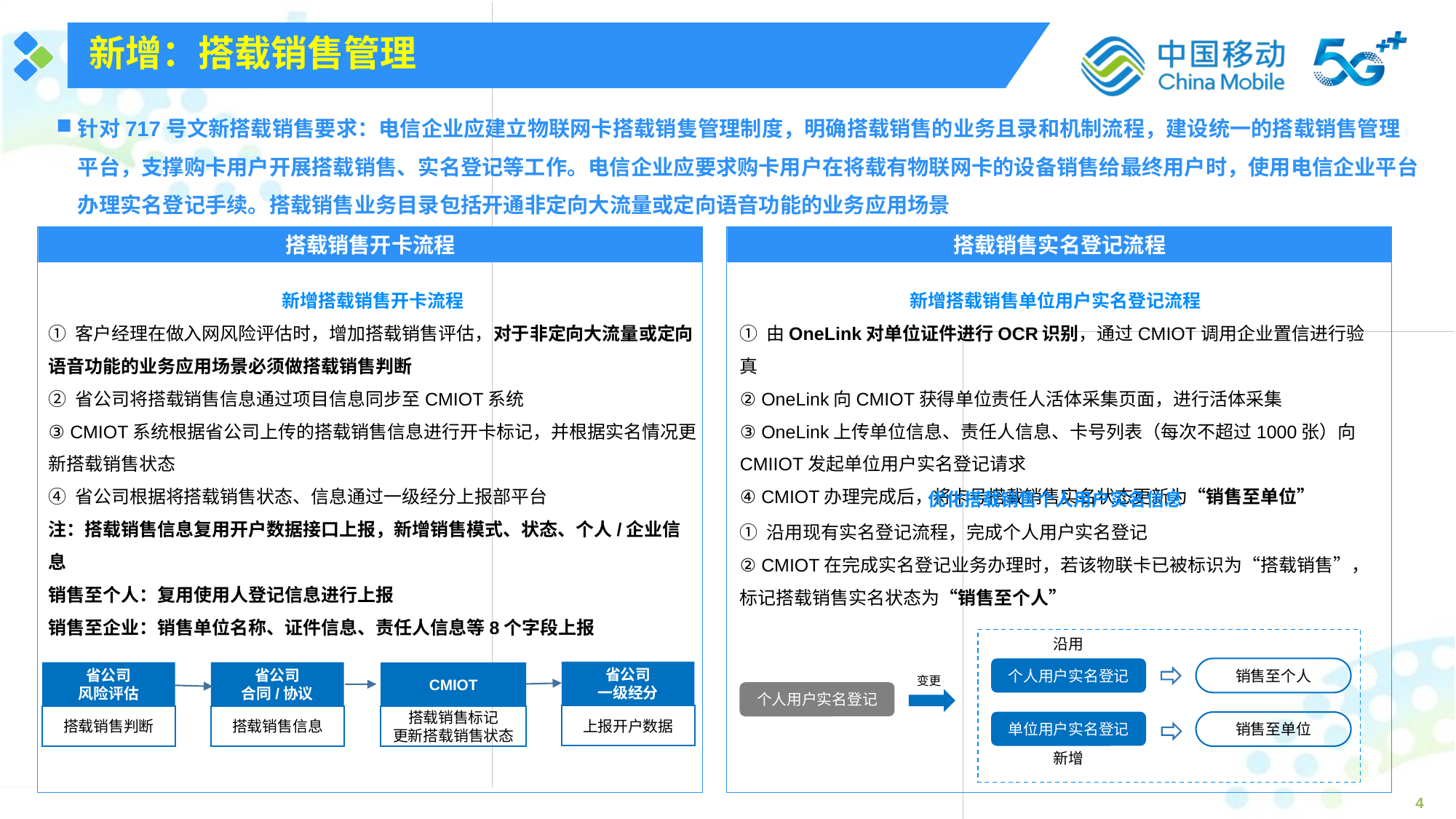

新增：搭载销售管理

针对717号文新搭载销售要求：电信企业应建立物联网卡搭载销隻管理制度，明确搭载销售的业务且录和机制流程，建设统一的搭载销售管理平台，支撑购卡用户开展搭载销售、实名登记等工作。电信企业应要求购卡用户在将载有物联网卡的设备销售给最终用户时，使用电信企业平台办理实名登记手续。搭载销售业务目录包括开通非定向大流量或定向语音功能的业务应用场景
h
搭载销售开卡流程
h
搭载销售实名登记流程
新增搭载销售开卡流程
① 客户经理在做入网风险评估时，增加搭载销售评估，对于非定向大流量或定向语音功能的业务应用场景必须做搭载销售判断
② 省公司将搭载销售信息通过项目信息同步至CMIOT系统
③ CMIOT系统根据省公司上传的搭载销售信息进行开卡标记，并根据实名情况更新搭载销售状态
④ 省公司根据将搭载销售状态、信息通过一级经分上报部平台
注：搭载销售信息复用开户数据接口上报，新增销售模式、状态、个人/企业信息
销售至个人：复用使用人登记信息进行上报
销售至企业：销售单位名称、证件信息、责任人信息等8个字段上报
新增搭载销售单位用户实名登记流程
① 由OneLink对单位证件进行OCR识别，通过CMIOT调用企业置信进行验真
② OneLink向CMIOT获得单位责任人活体采集页面，进行活体采集
③ OneLink上传单位信息、责任人信息、卡号列表（每次不超过1000张）向CMIIOT发起单位用户实名登记请求
④ CMIOT办理完成后，将卡号搭载销售实名状态更新为“销售至单位”
优化搭载销售个人用户实名信息
① 沿用现有实名登记流程，完成个人用户实名登记
② CMIOT在完成实名登记业务办理时，若该物联卡已被标识为“搭载销售”，标记搭载销售实名状态为“销售至个人”

沿用
个人用户实名登记
销售至个人
省公司
一级经分
省公司
风险评估
省公司
合同/协议
CMIOT
变更

个人用户实名登记

上报开户数据
搭载销售判断
搭载销售信息
搭载销售标记
更新搭载销售状态
单位用户实名登记
销售至单位

新增